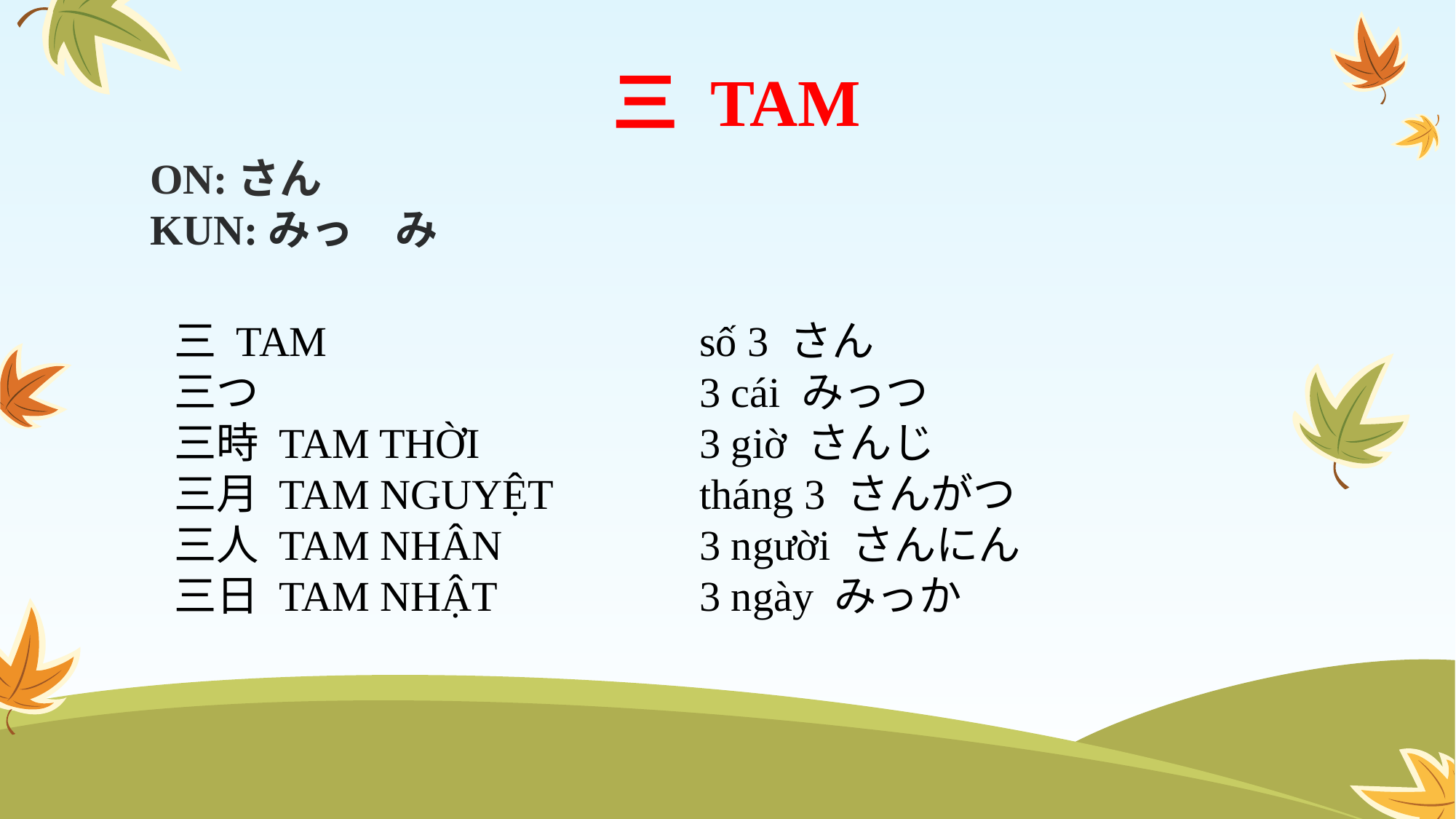

三 TAM
ON:さん
KUN:みっ　み
三 TAM
三つ
三時 TAM THỜI
三月 TAM NGUYỆT
三人 TAM NHÂN
三日 TAM NHẬT
số 3 さん
3 cái みっつ
3 giờ さんじ
tháng 3 さんがつ
3 người さんにん
3 ngày みっか